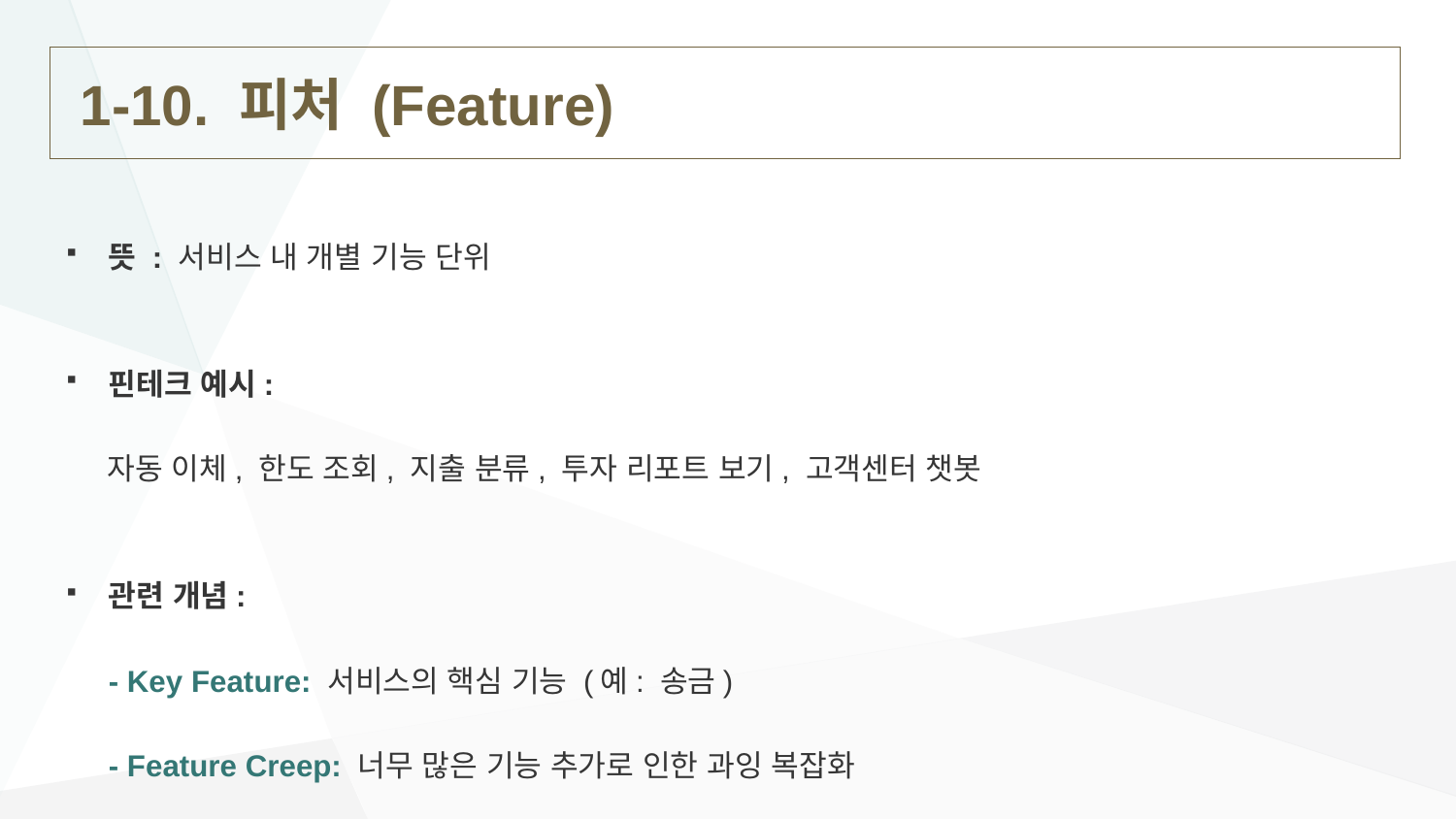

# 1-10. 피처 (Feature)
뜻 : 서비스 내 개별 기능 단위

핀테크 예시:

    자동 이체, 한도 조회, 지출 분류, 투자 리포트 보기, 고객센터 챗봇

관련 개념:

     - Key Feature: 서비스의 핵심 기능 (예: 송금)

     - Feature Creep: 너무 많은 기능 추가로 인한 과잉 복잡화